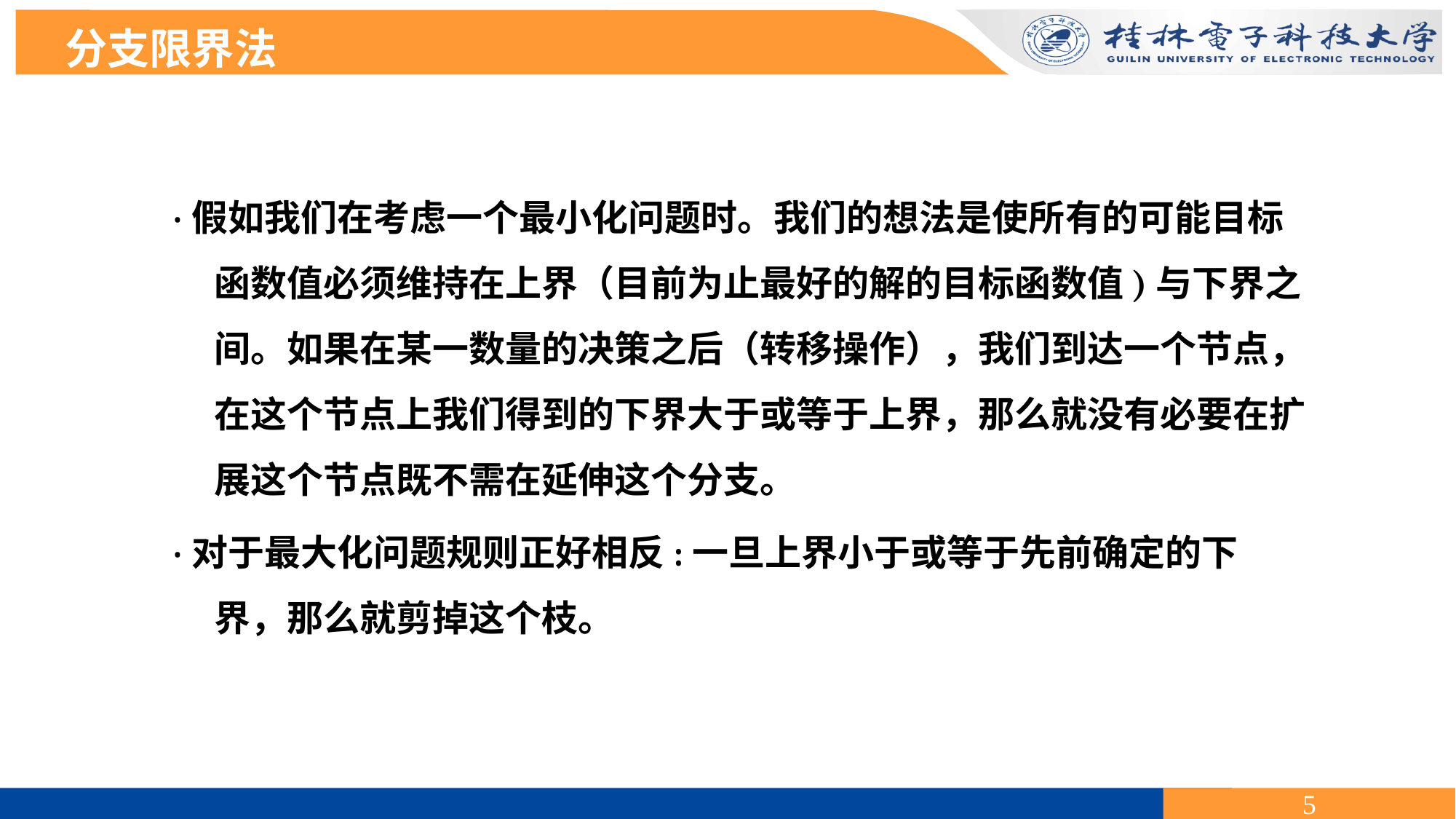

分支限界法
·假如我们在考虑一个最小化问题时。我们的想法是使所有的可能目标函数值必须维持在上界（目前为止最好的解的目标函数值)与下界之间。如果在某一数量的决策之后（转移操作），我们到达一个节点，在这个节点上我们得到的下界大于或等于上界，那么就没有必要在扩展这个节点既不需在延伸这个分支。
·对于最大化问题规则正好相反:一旦上界小于或等于先前确定的下界，那么就剪掉这个枝。